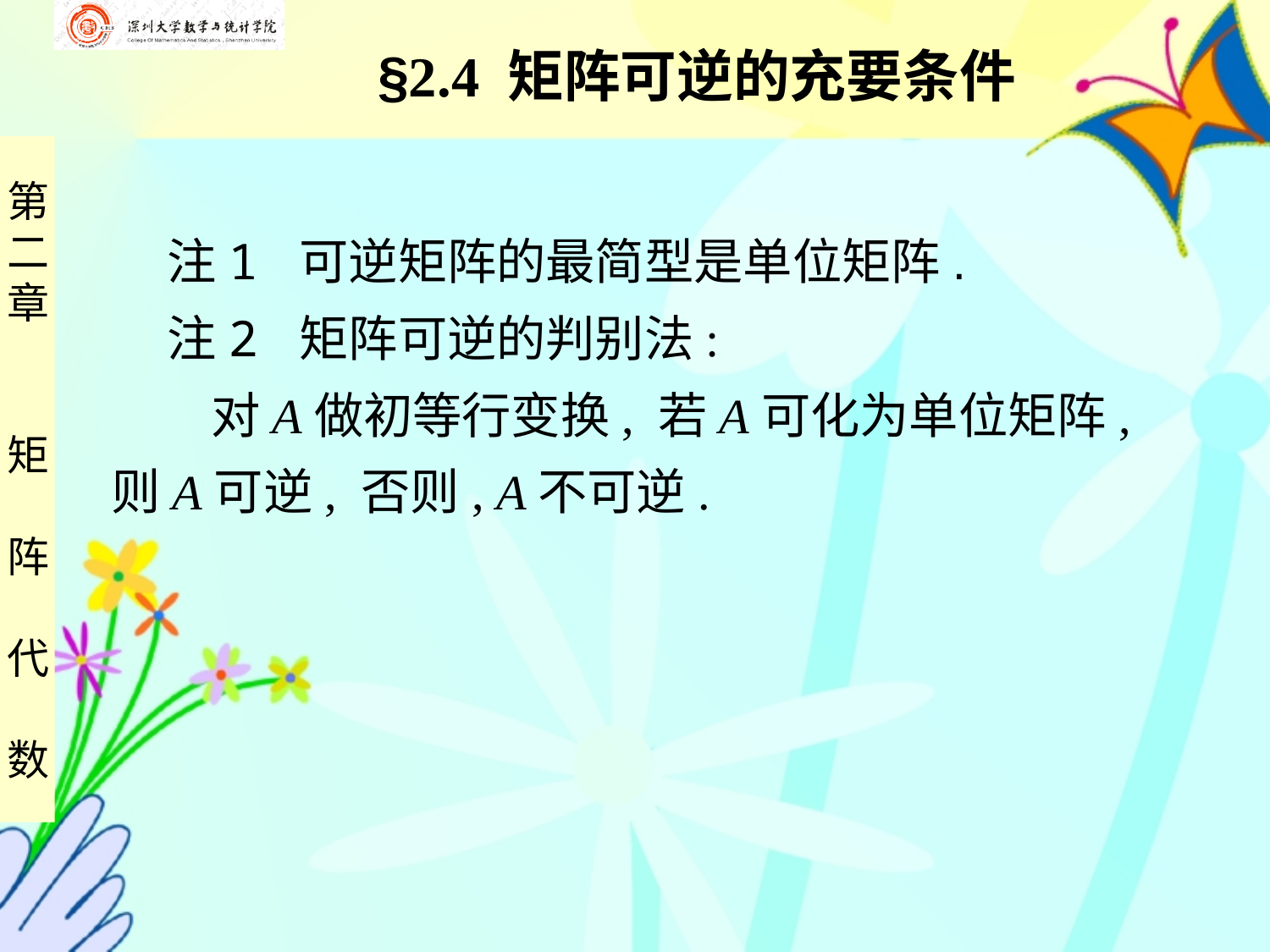

§2.4 矩阵可逆的充要条件
    注1 可逆矩阵的最简型是单位矩阵.
    注2 矩阵可逆的判别法:
        对A做初等行变换, 若A可化为单位矩阵,
则A可逆, 否则, A不可逆.